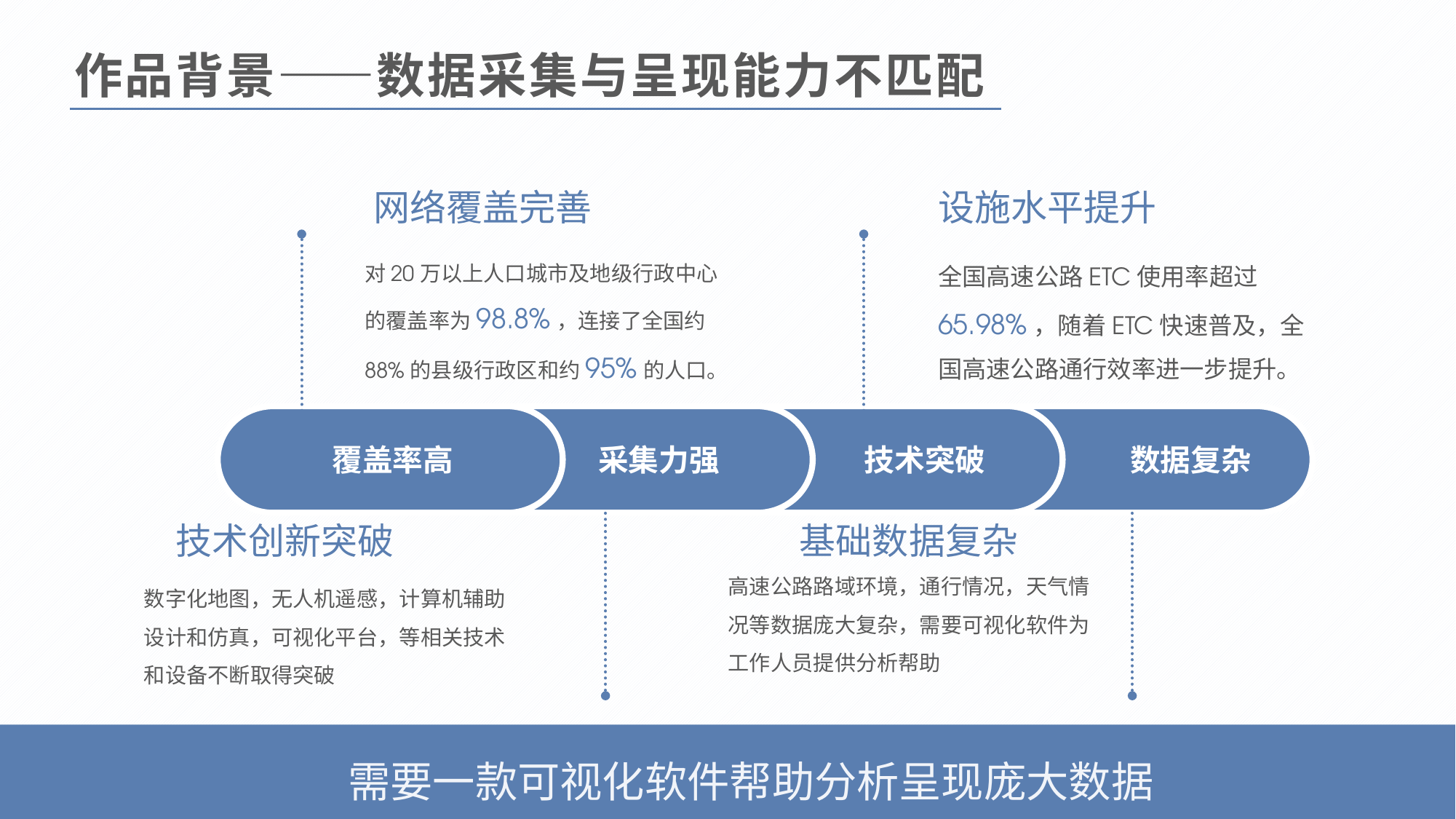

作品背景——数据采集与呈现能力不匹配
网络覆盖完善
设施水平提升
全国高速公路ETC使用率超过65.98%，随着ETC快速普及，全国高速公路通行效率进一步提升。
对20万以上人口城市及地级行政中心的覆盖率为98.8%，连接了全国约88%的县级行政区和约95%的人口。

覆盖率高
采集力强
技术突破
数据复杂
技术创新突破
基础数据复杂
高速公路路域环境，通行情况，天气情况等数据庞大复杂，需要可视化软件为工作人员提供分析帮助
数字化地图，无人机遥感，计算机辅助设计和仿真，可视化平台，等相关技术和设备不断取得突破

需要一款可视化软件帮助分析呈现庞大数据